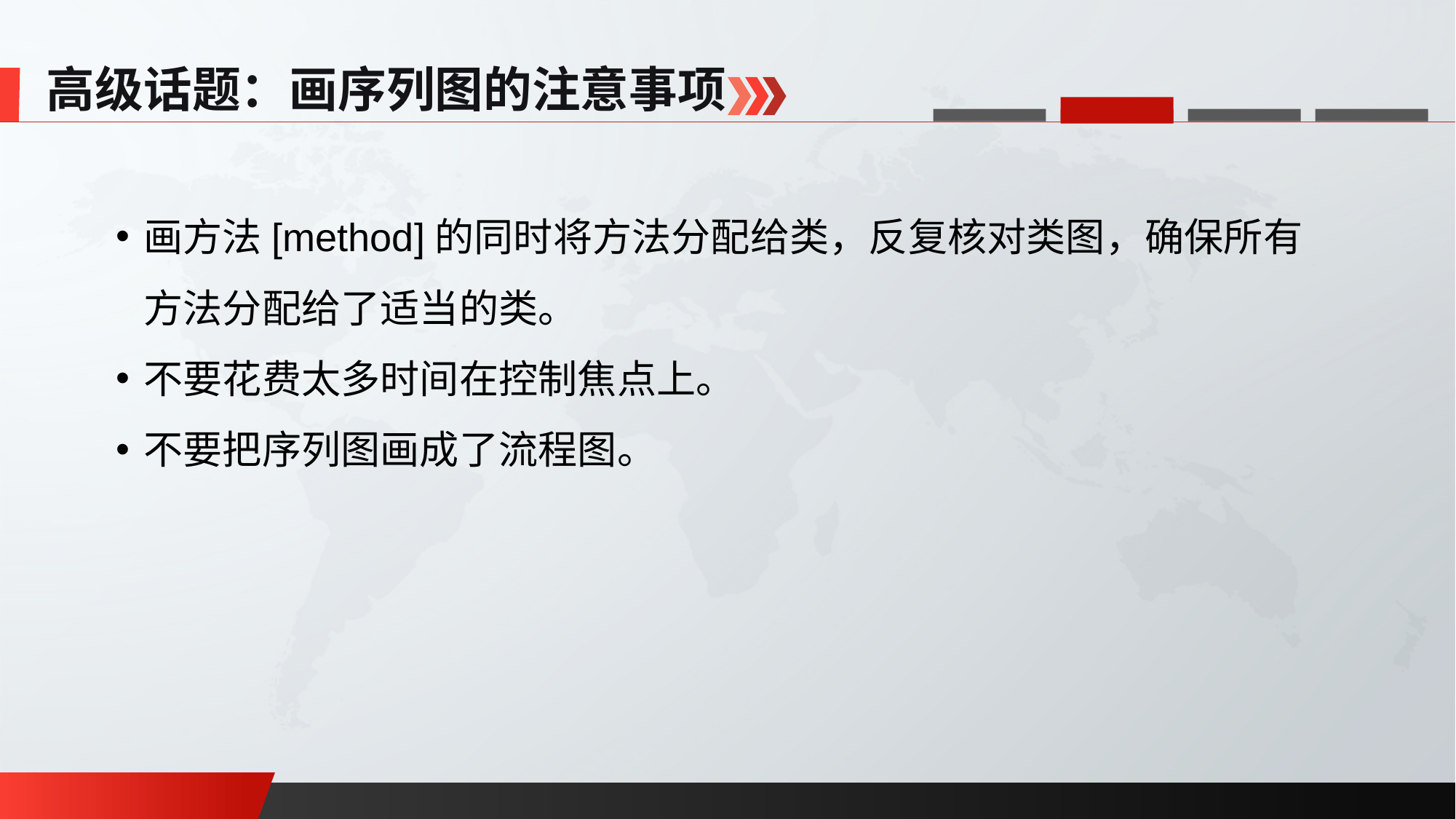

高级话题：画序列图的注意事项

画方法[method]的同时将方法分配给类，反复核对类图，确保所有方法分配给了适当的类。
不要花费太多时间在控制焦点上。
不要把序列图画成了流程图。